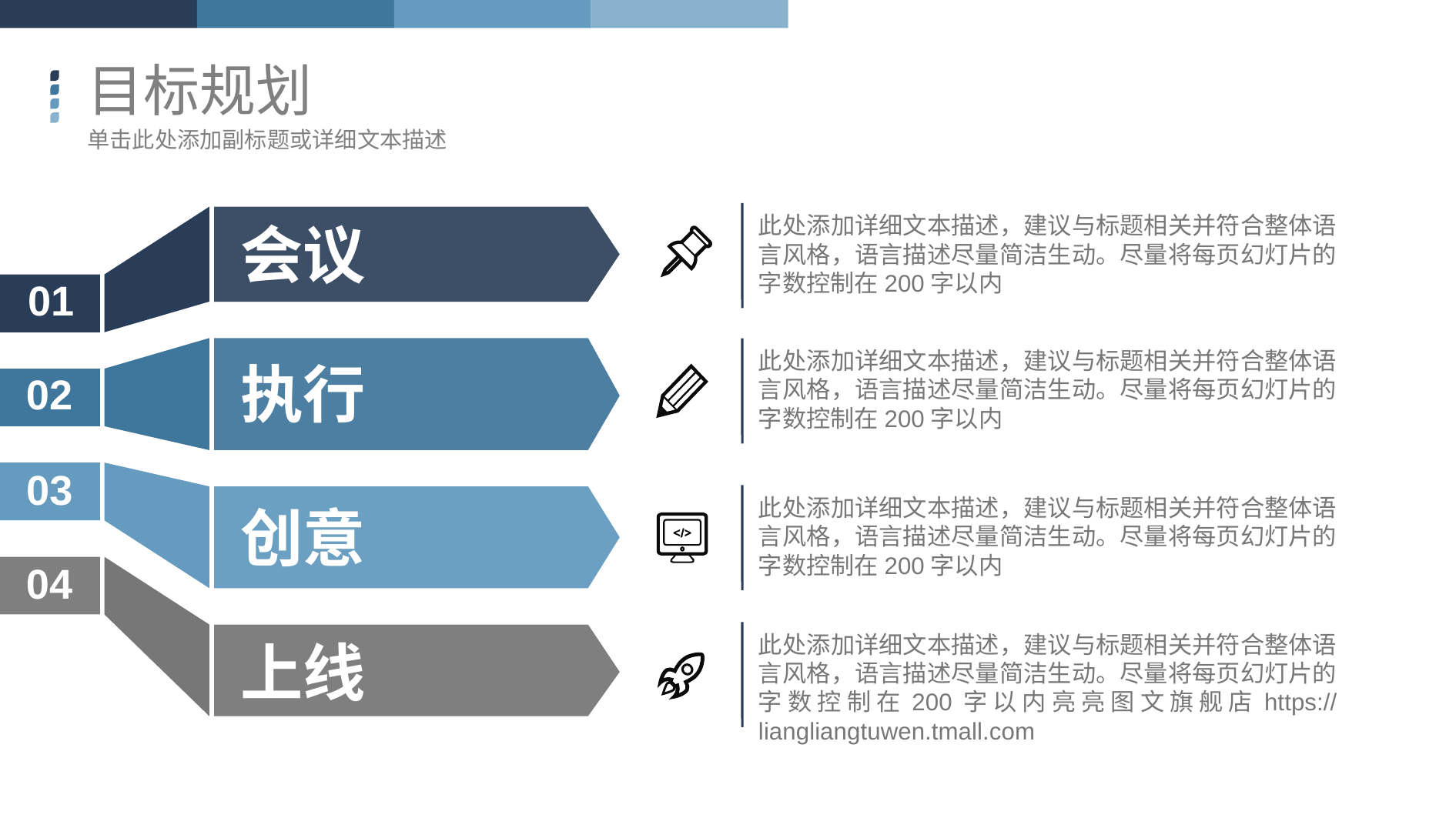

目标规划
单击此处添加副标题或详细文本描述
此处添加详细文本描述，建议与标题相关并符合整体语言风格，语言描述尽量简洁生动。尽量将每页幻灯片的字数控制在200字以内

会议

01

此处添加详细文本描述，建议与标题相关并符合整体语言风格，语言描述尽量简洁生动。尽量将每页幻灯片的字数控制在200字以内
执行
02

03

此处添加详细文本描述，建议与标题相关并符合整体语言风格，语言描述尽量简洁生动。尽量将每页幻灯片的字数控制在200字以内

创意

04

此处添加详细文本描述，建议与标题相关并符合整体语言风格，语言描述尽量简洁生动。尽量将每页幻灯片的字数控制在200字以内亮亮图文旗舰店https://liangliangtuwen.tmall.com

上线